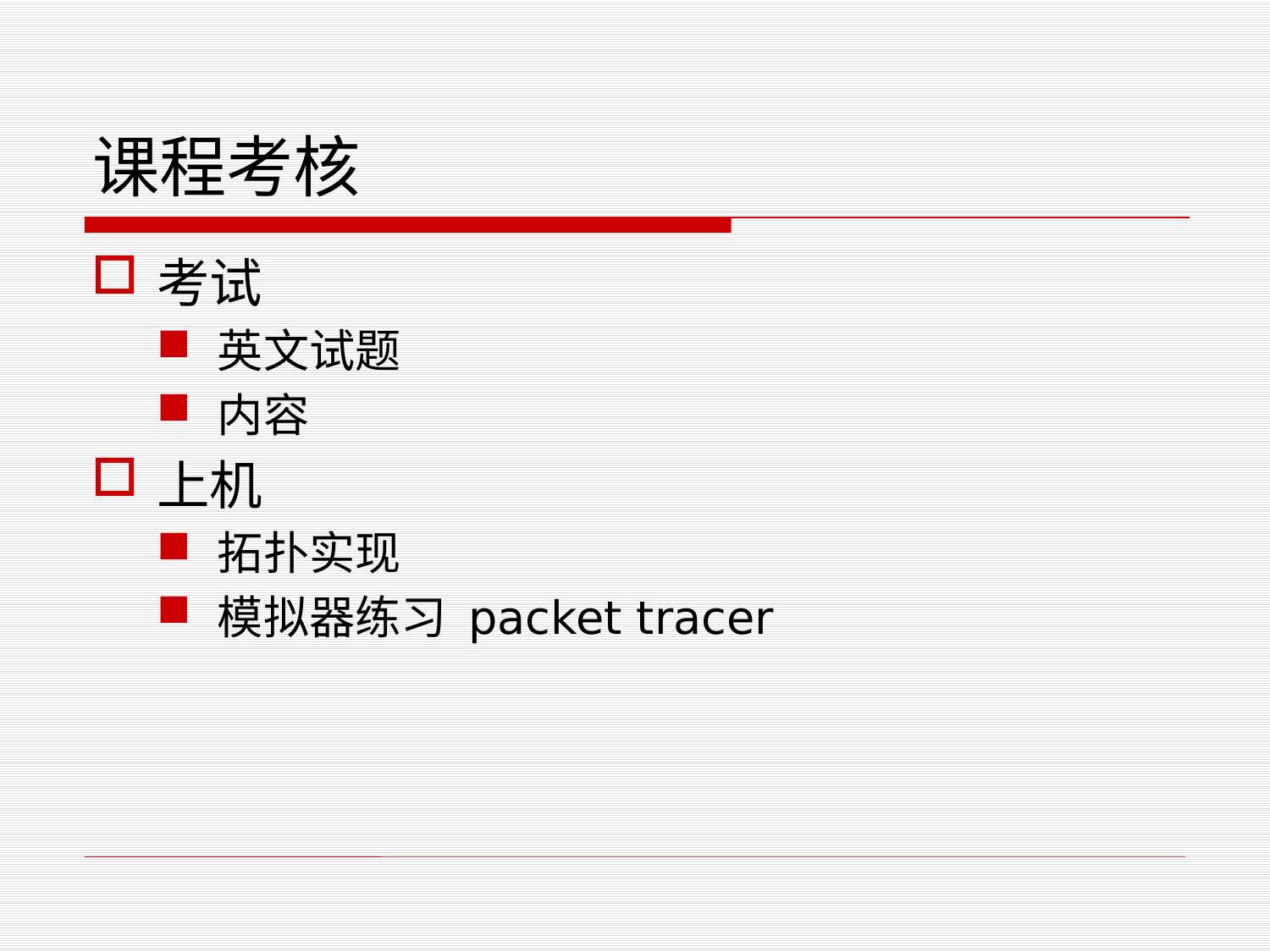

# 课程考核
考试
英文试题
内容
上机
拓扑实现
模拟器练习 packet tracer